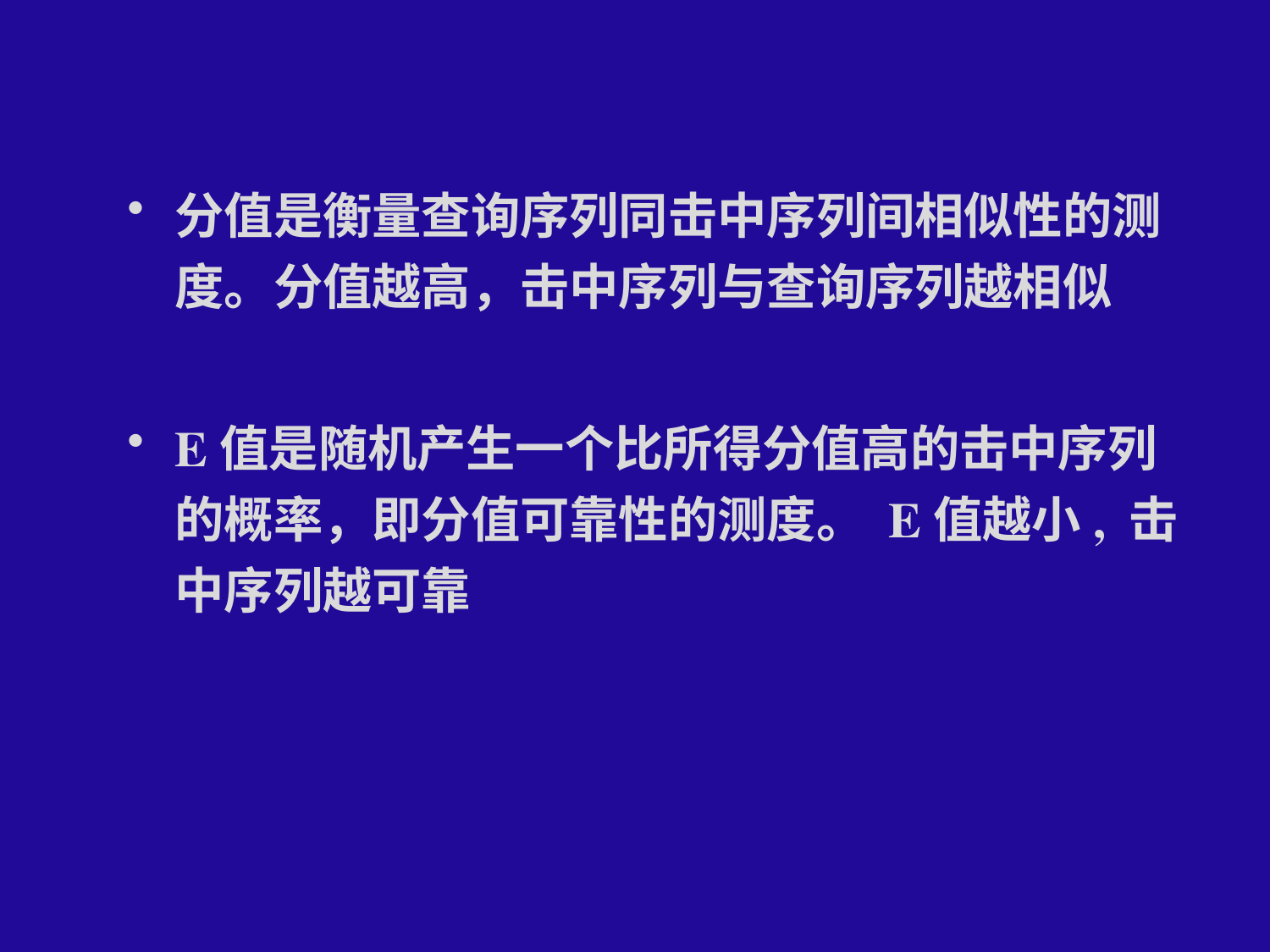

分值是衡量查询序列同击中序列间相似性的测度。分值越高，击中序列与查询序列越相似

E值是随机产生一个比所得分值高的击中序列的概率，即分值可靠性的测度。 E值越小, 击中序列越可靠